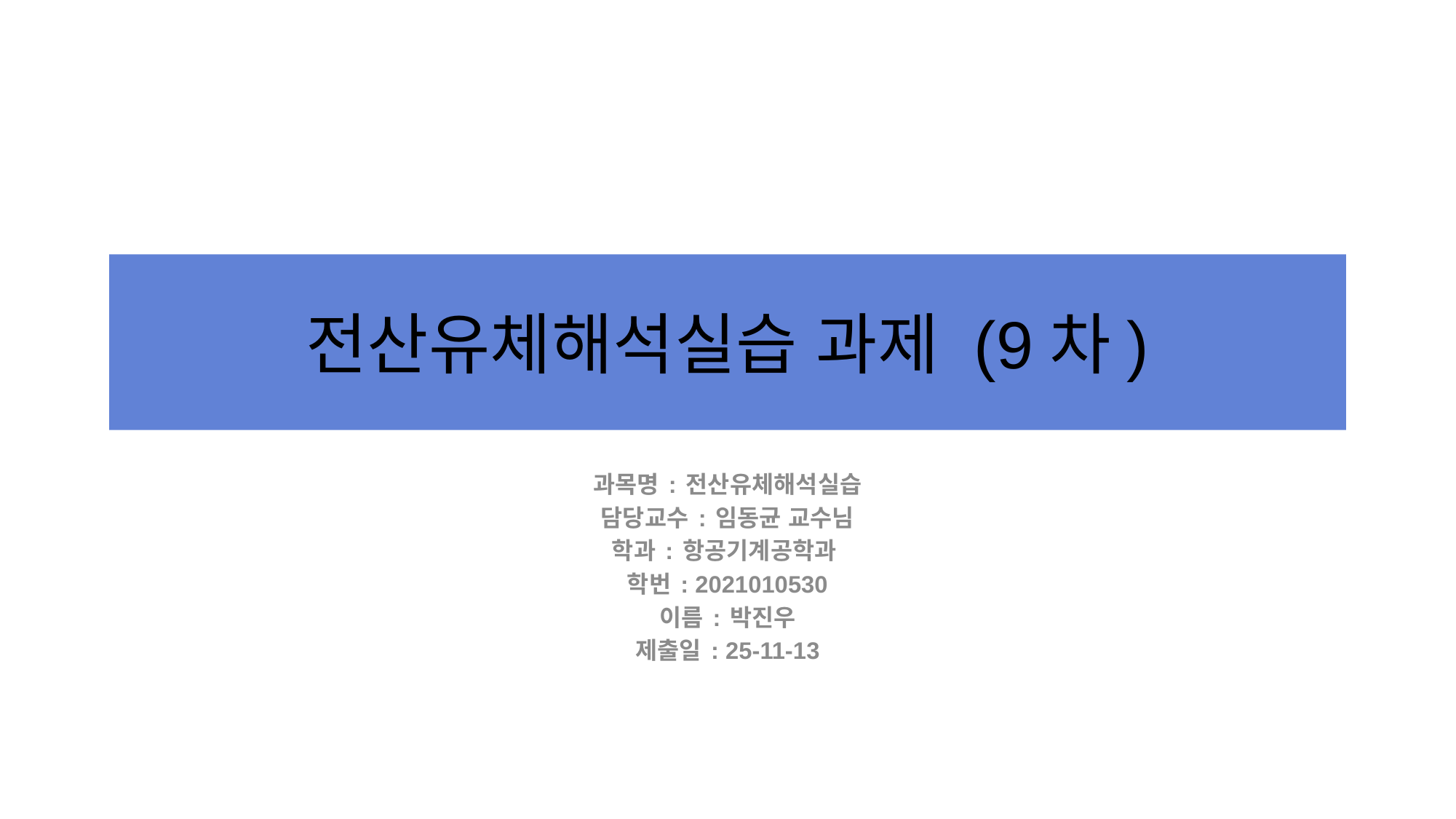

# 전산유체해석실습 과제 (9차)
과목명 : 전산유체해석실습
담당교수 : 임동균 교수님
학과 : 항공기계공학과
학번 : 2021010530
이름 : 박진우
제출일 : 25-11-13